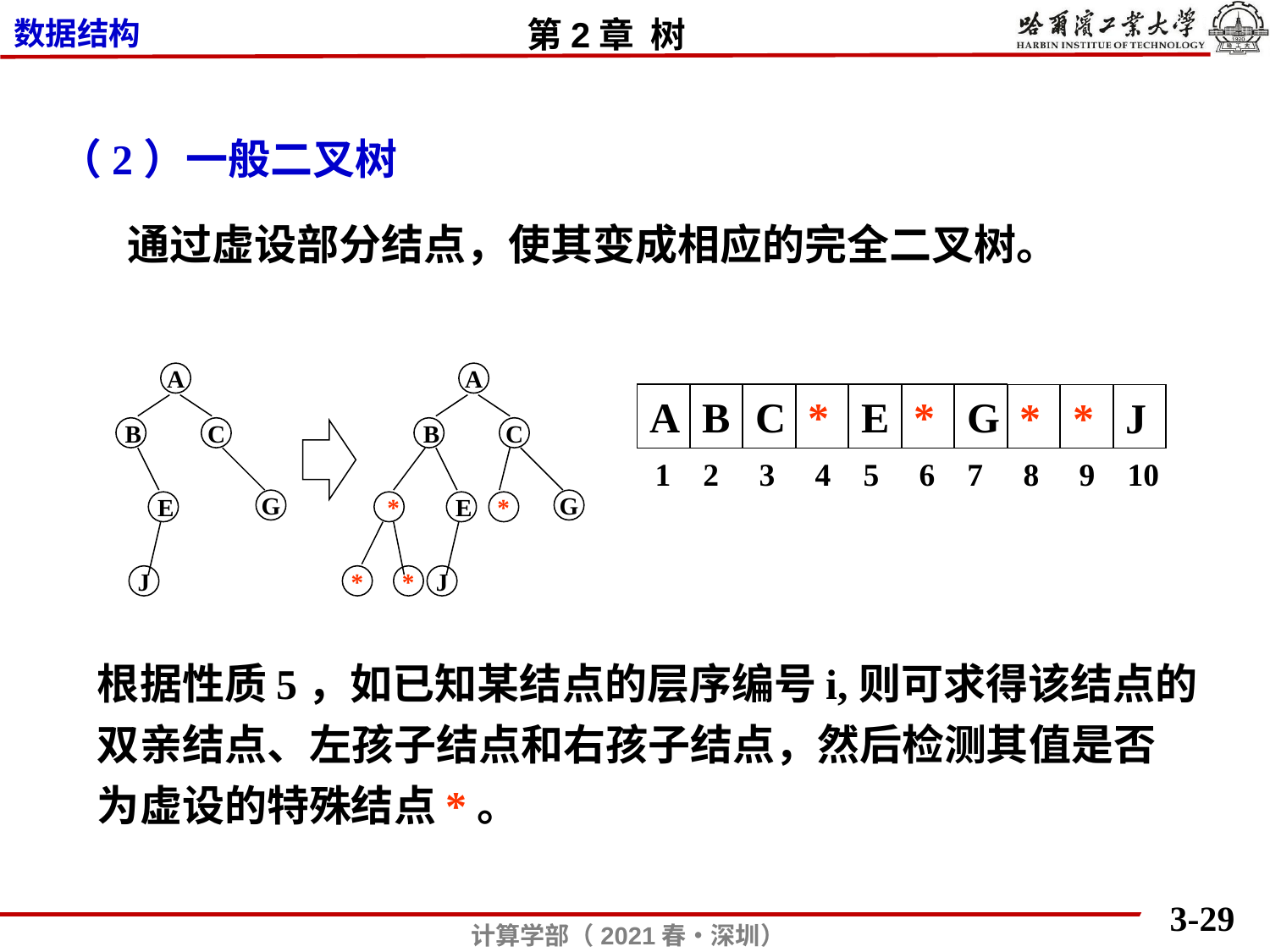

（2）一般二叉树
通过虚设部分结点，使其变成相应的完全二叉树。
A
A

B
C
B
C

G
G
E
*
E
*

J
*
*
J
A
B
C
*
E
*
G
*
*
J
1    2     3     4    5     6    7     8     9    10
根据性质5，如已知某结点的层序编号i,则可求得该结点的
双亲结点、左孩子结点和右孩子结点，然后检测其值是否
为虚设的特殊结点*。